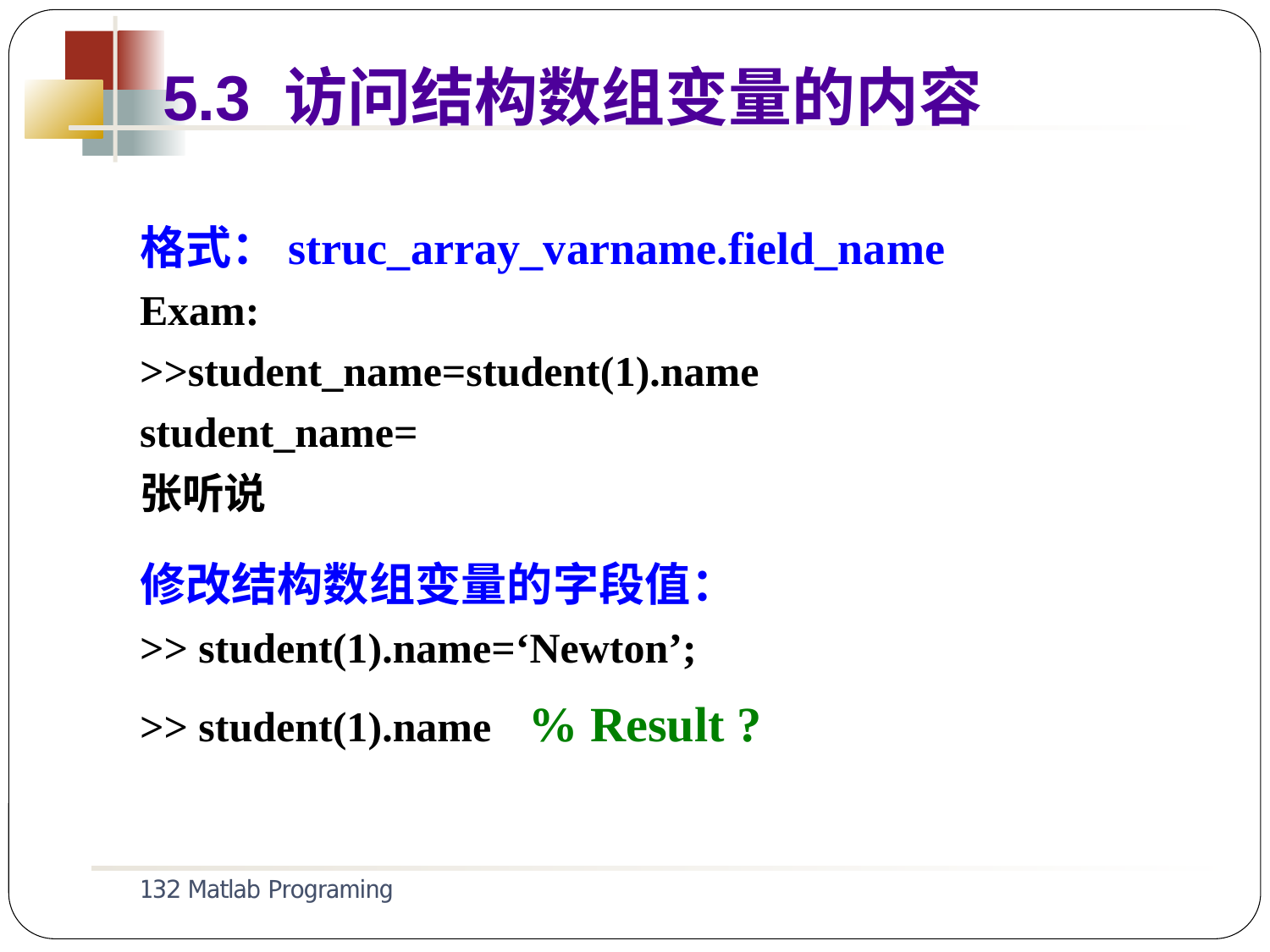

格式：struc_array_varname.field_name
Exam:
>>student_name=student(1).name
student_name=
张听说
修改结构数组变量的字段值：
>> student(1).name=‘Newton’;
>> student(1).name   % Result ?
5.3 访问结构数组变量的内容
132 Matlab Programing